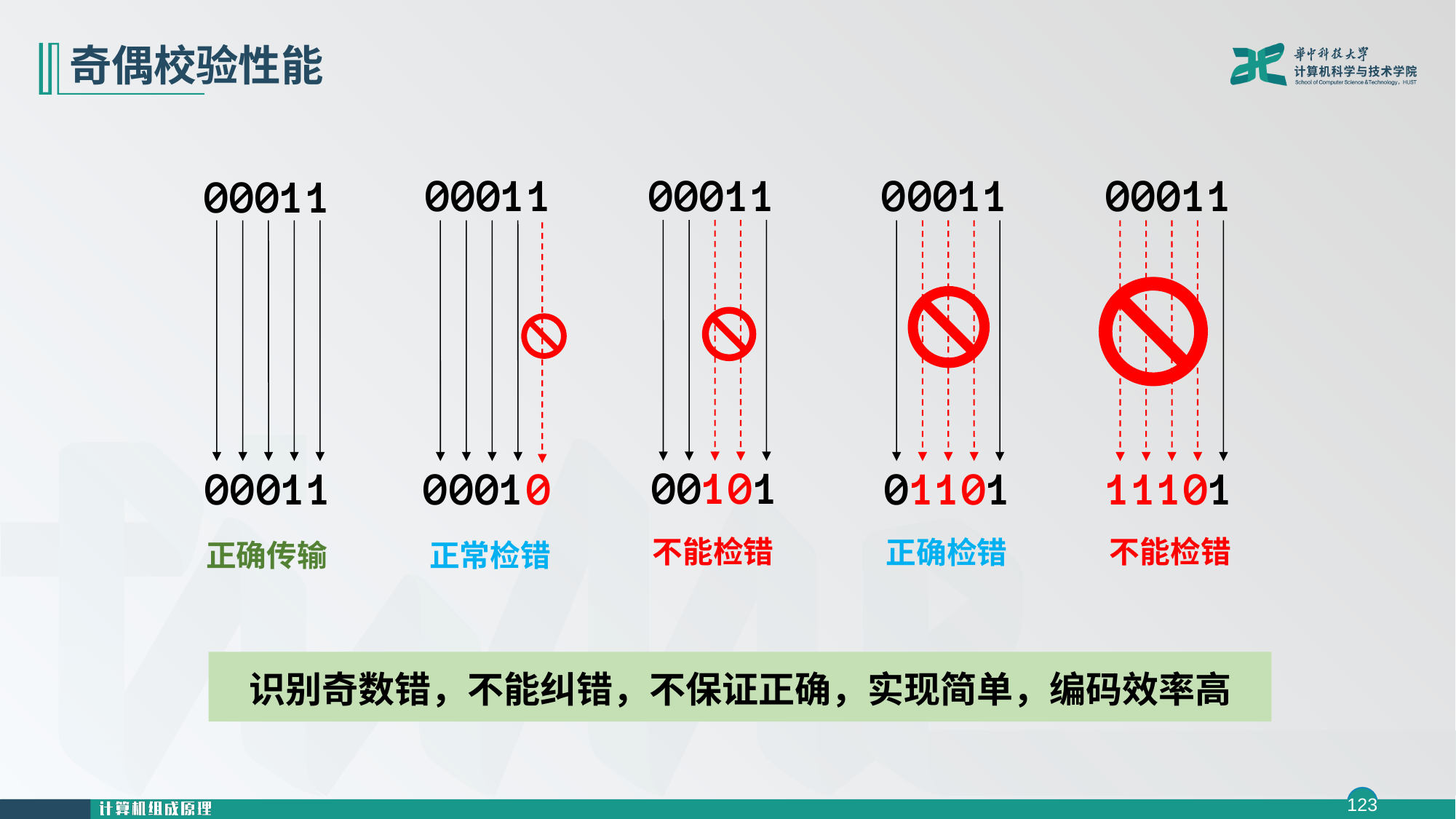

# 奇偶校验性能
00011
00011
00011
00011
00011

00011

00101
00010
01101
11101
不能检错
不能检错
正确检错
正确传输
正常检错
识别奇数错，不能纠错，不保证正确，实现简单，编码效率高